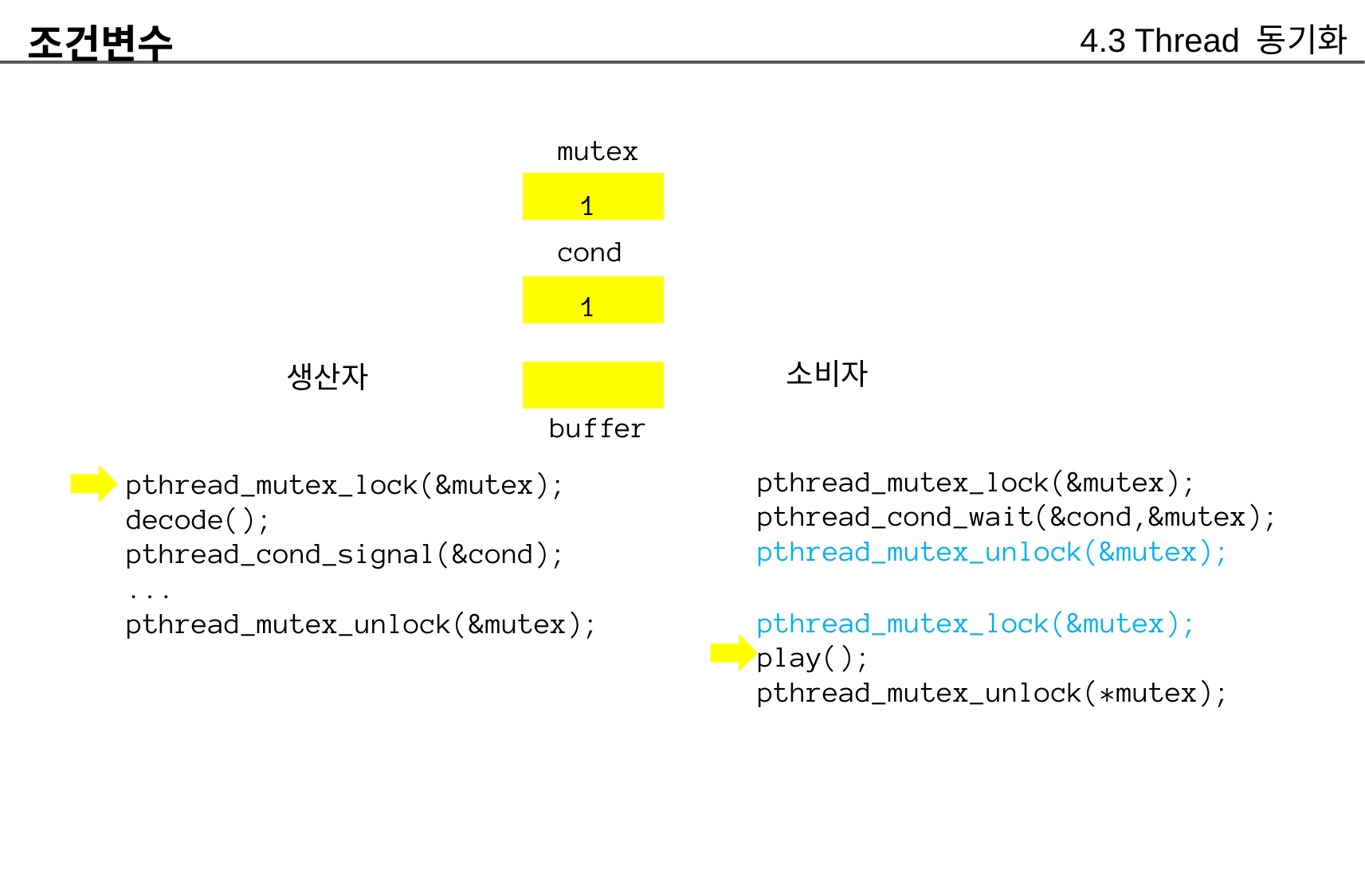

조건변수

				mutex

					1

				cond

					1

		생산자

			buffer

	pthread_mutex_lock(&mutex);
	decode();
	pthread_cond_signal(&cond);
	...
	pthread_mutex_unlock(&mutex);
		4.3 Thread 동기화

	소비자

pthread_mutex_lock(&mutex);
pthread_cond_wait(&cond,&mutex);
pthread_mutex_unlock(&mutex);

pthread_mutex_lock(&mutex);
play();
pthread_mutex_unlock(*mutex);